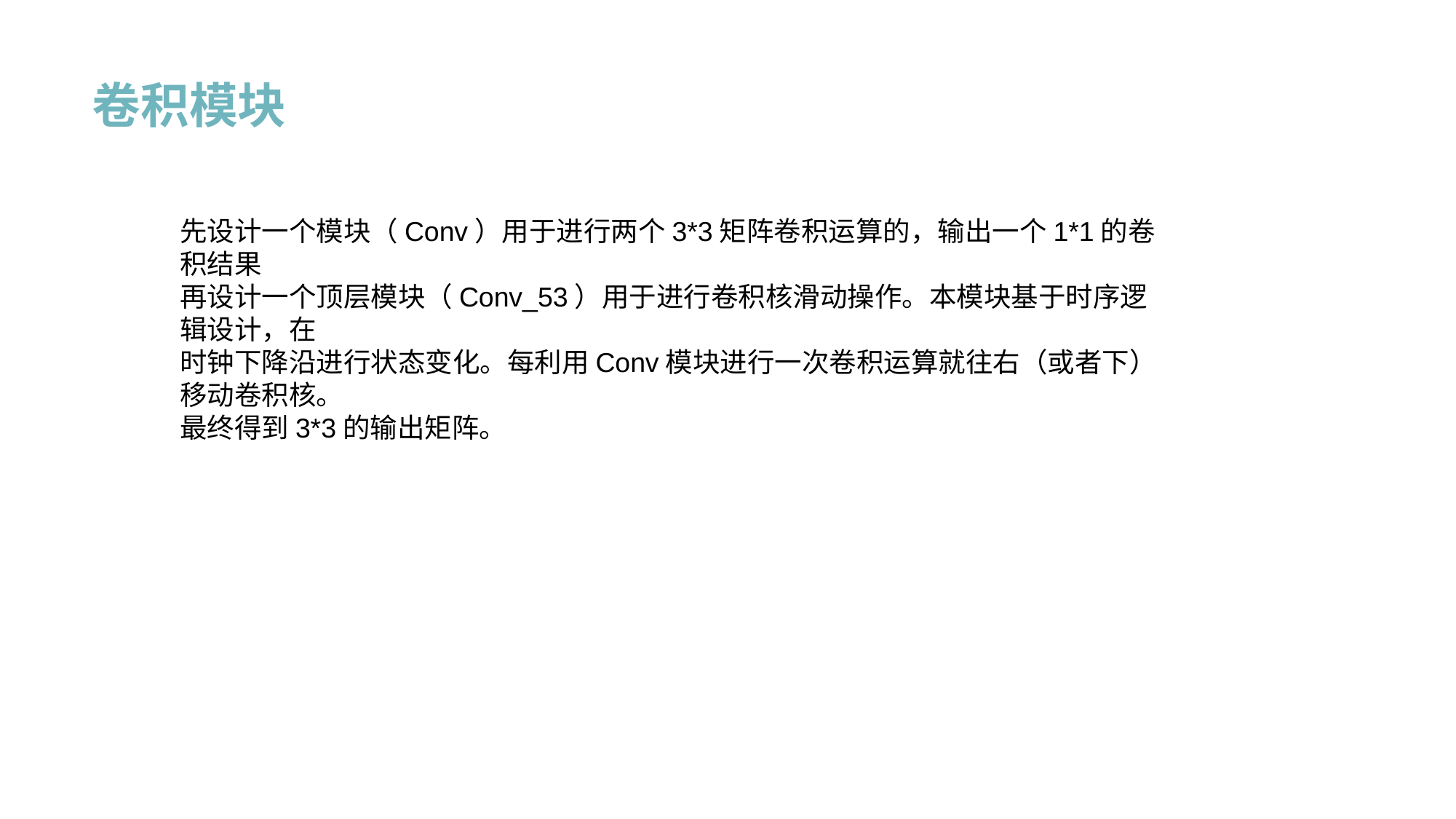

卷积模块
先设计一个模块（Conv）用于进行两个3*3矩阵卷积运算的，输出一个1*1的卷积结果
再设计一个顶层模块（Conv_53）用于进行卷积核滑动操作。本模块基于时序逻辑设计，在
时钟下降沿进行状态变化。每利用Conv模块进行一次卷积运算就往右（或者下）移动卷积核。
最终得到3*3的输出矩阵。